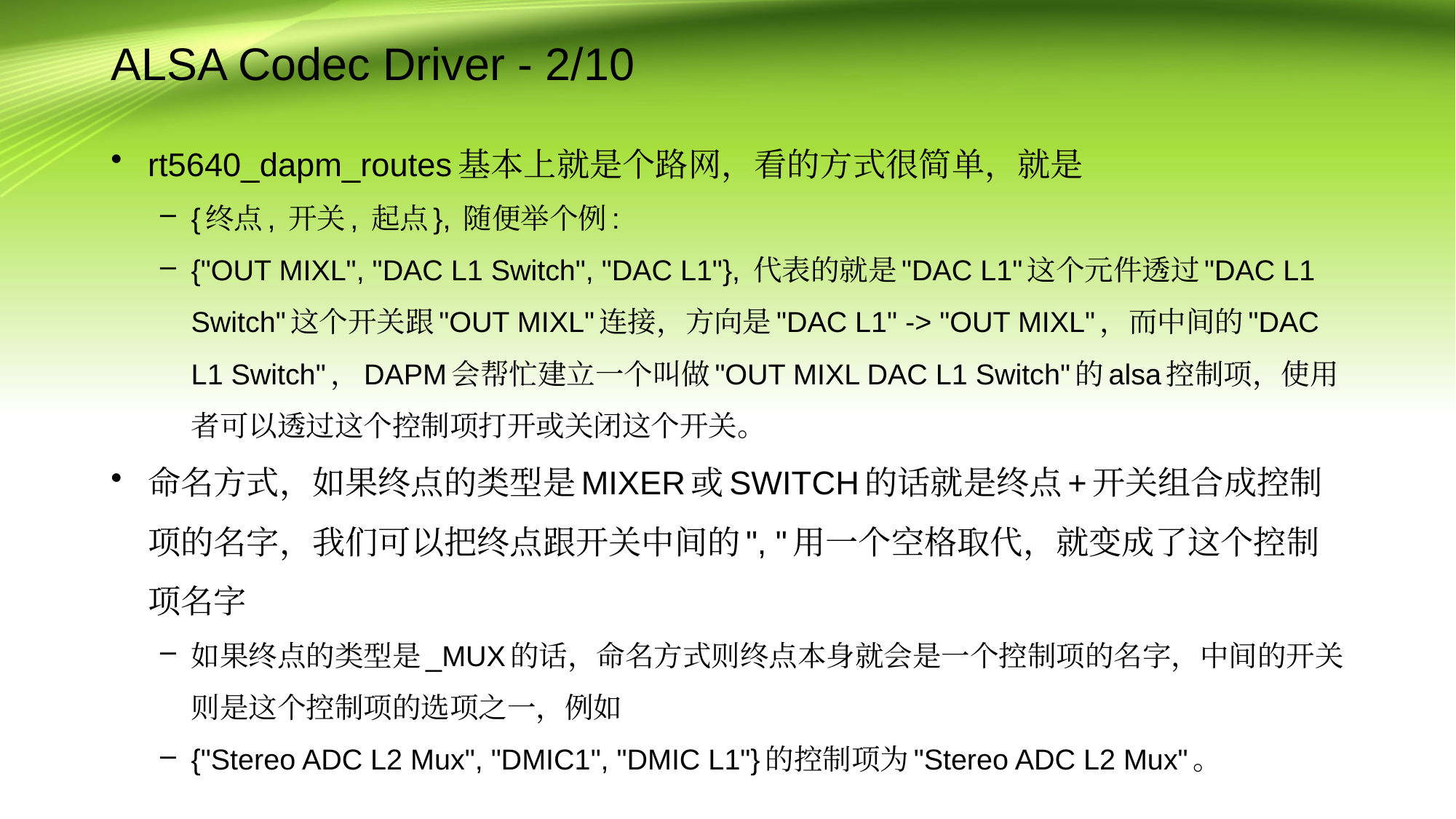

# ALSA Codec Driver - 2/10
rt5640_dapm_routes基本上就是个路网，看的方式很简单，就是
{终点, 开关, 起点}, 随便举个例:
{"OUT MIXL", "DAC L1 Switch", "DAC L1"}, 代表的就是"DAC L1"这个元件透过"DAC L1 Switch"这个开关跟"OUT MIXL"连接，方向是"DAC L1" -> "OUT MIXL"，而中间的"DAC L1 Switch"，DAPM会帮忙建立一个叫做"OUT MIXL DAC L1 Switch"的alsa控制项，使用者可以透过这个控制项打开或关闭这个开关。
命名方式，如果终点的类型是MIXER或SWITCH的话就是终点+开关组合成控制项的名字，我们可以把终点跟开关中间的", "用一个空格取代，就变成了这个控制项名字
如果终点的类型是_MUX的话，命名方式则终点本身就会是一个控制项的名字，中间的开关则是这个控制项的选项之一，例如
{"Stereo ADC L2 Mux", "DMIC1", "DMIC L1"}的控制项为"Stereo ADC L2 Mux"。